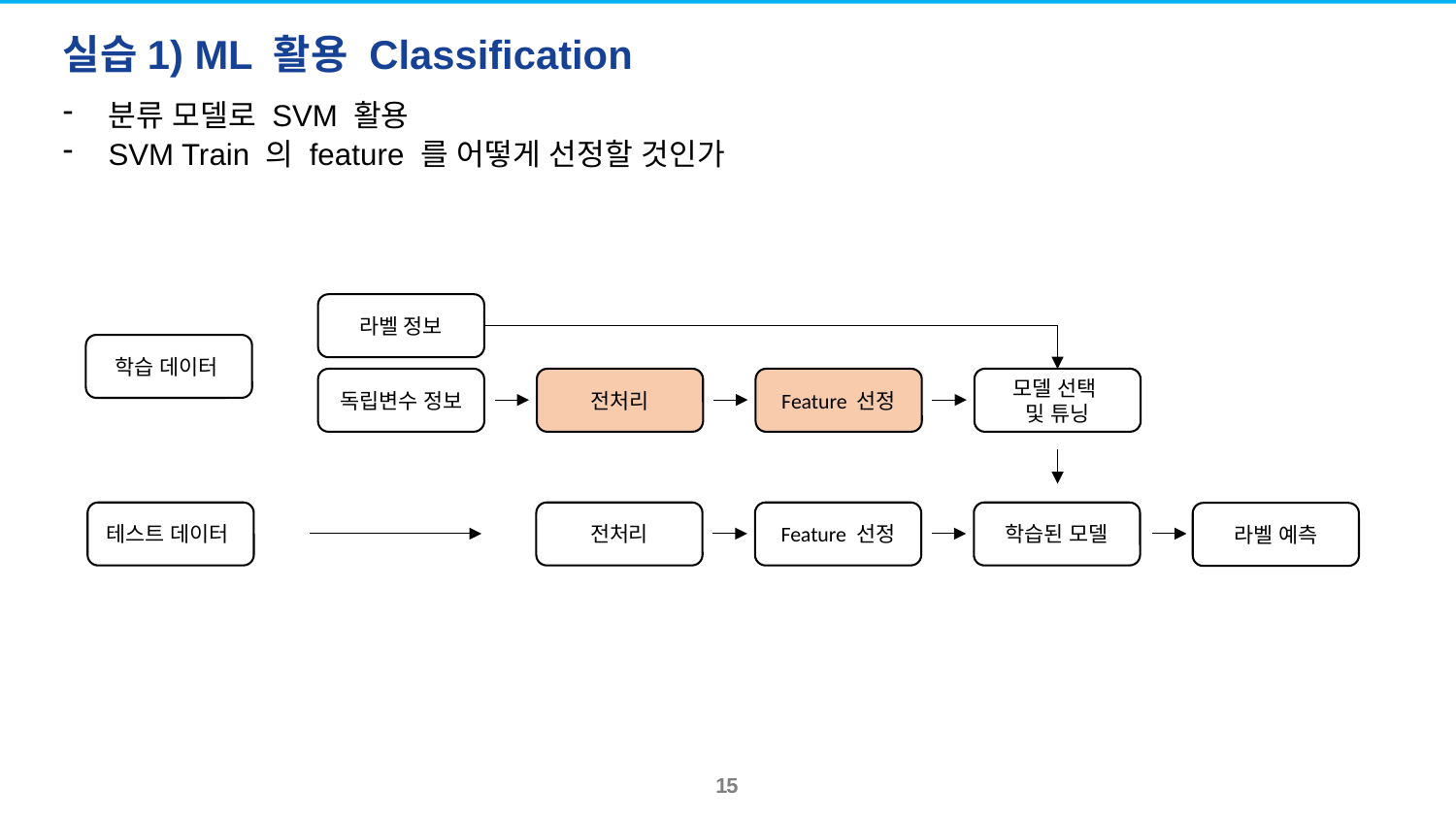

# 실습1) ML 활용 Classification
분류 모델로 SVM 활용
SVM Train 의 feature 를 어떻게 선정할 것인가
라벨 정보
학습 데이터
독립변수 정보
전처리
Feature 선정
모델 선택
및 튜닝
테스트 데이터
전처리
Feature 선정
학습된 모델
라벨 예측